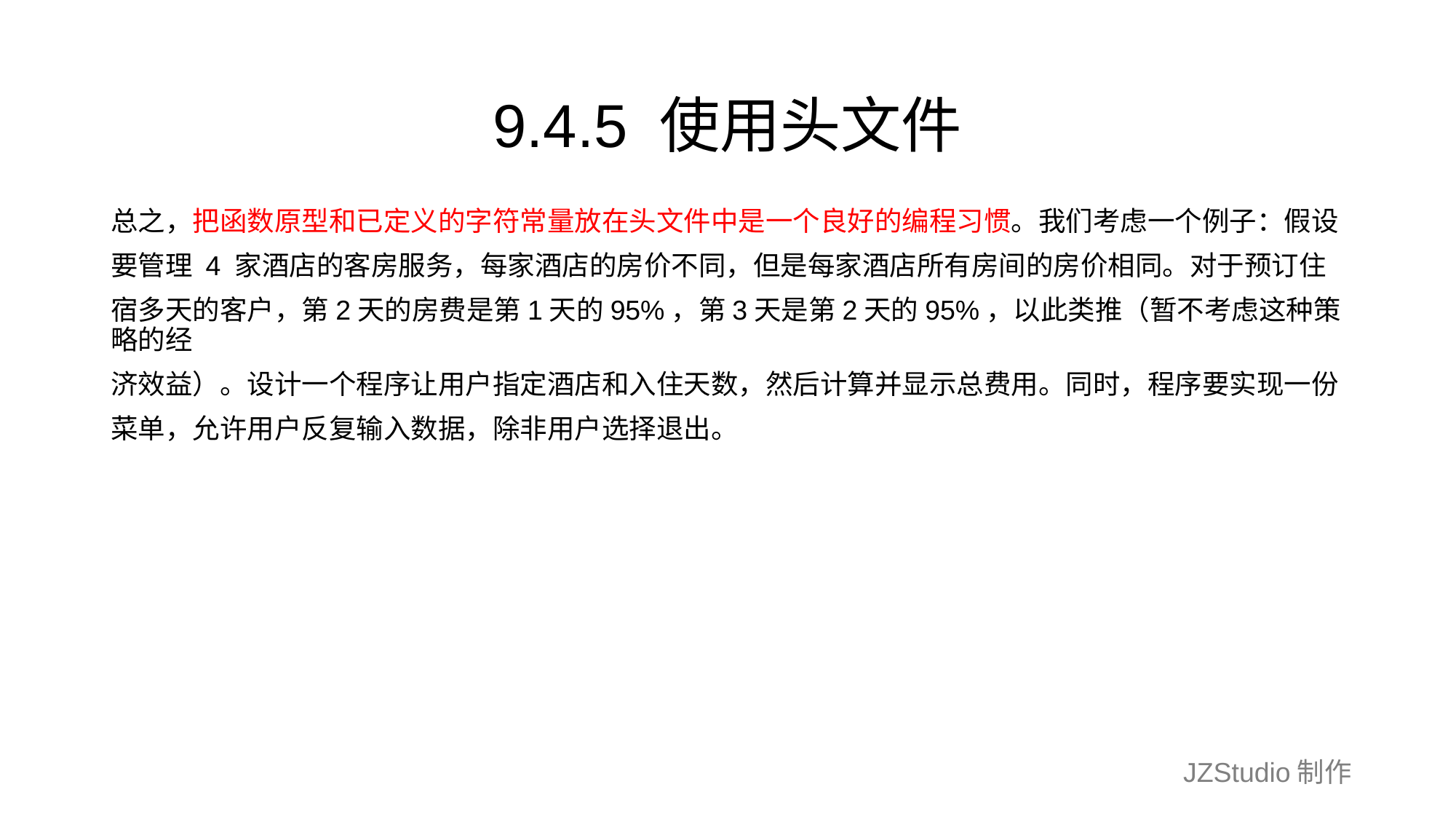

# 9.4.5 使用头文件
总之，把函数原型和已定义的字符常量放在头文件中是一个良好的编程习惯。我们考虑一个例子：假设
要管理 4 家酒店的客房服务，每家酒店的房价不同，但是每家酒店所有房间的房价相同。对于预订住
宿多天的客户，第2天的房费是第1天的95%，第3天是第2天的95%，以此类推（暂不考虑这种策略的经
济效益）。设计一个程序让用户指定酒店和入住天数，然后计算并显示总费用。同时，程序要实现一份
菜单，允许用户反复输入数据，除非用户选择退出。